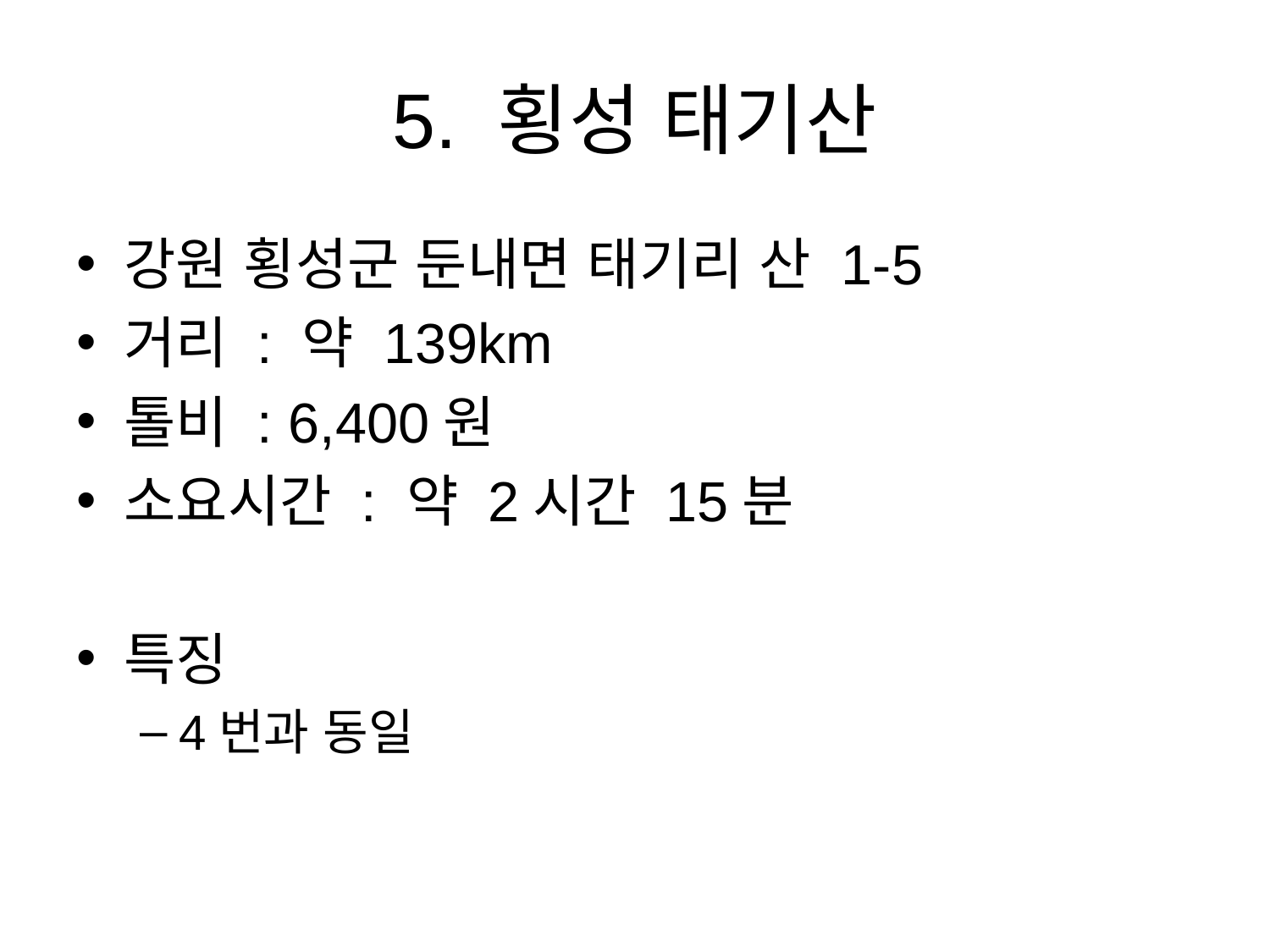

# 5. 횡성 태기산
강원 횡성군 둔내면 태기리 산 1-5
거리 : 약 139km
톨비 : 6,400원
소요시간 : 약 2시간 15분

특징
4번과 동일